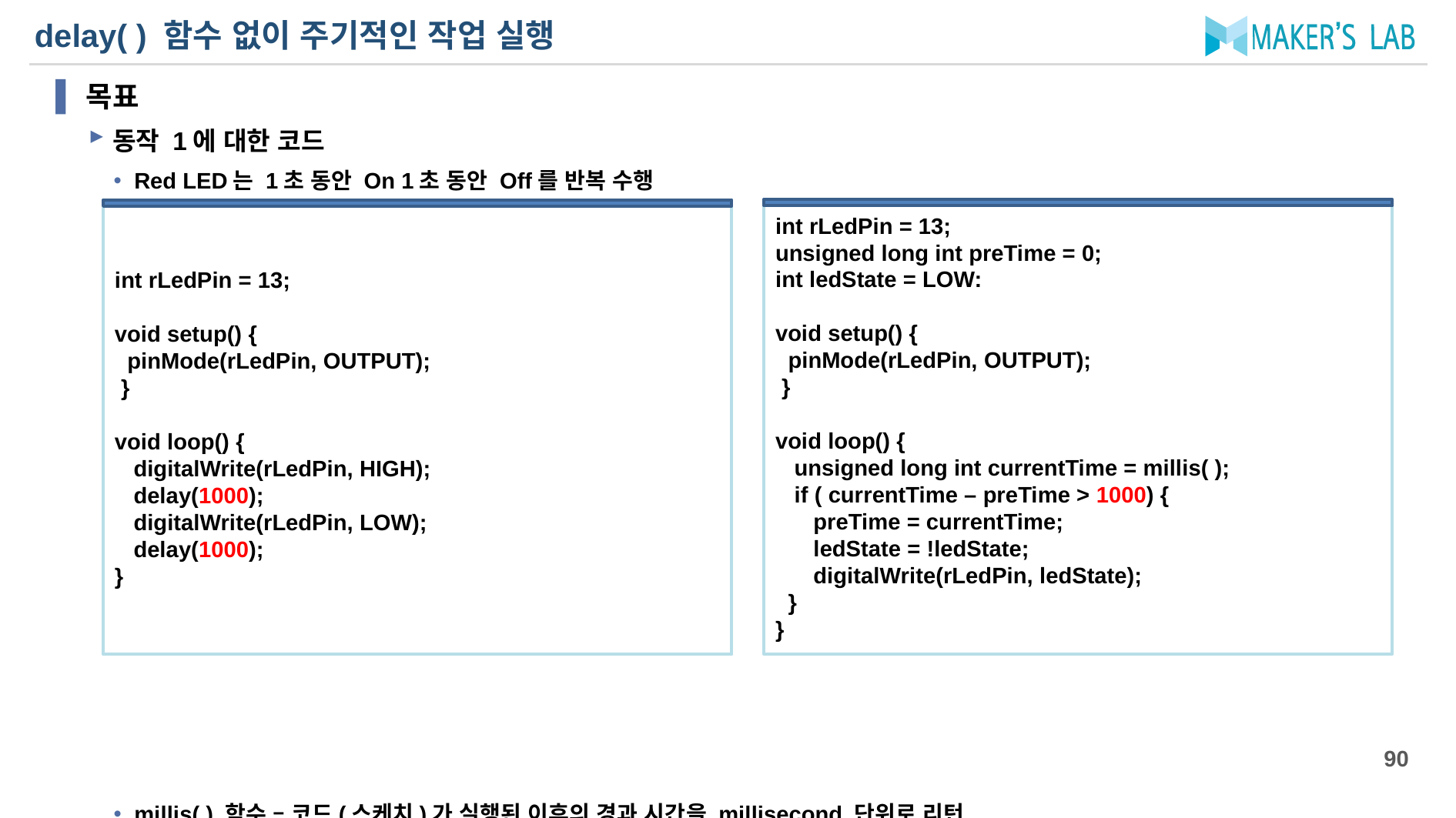

# delay( ) 함수 없이 주기적인 작업 실행
목표
동작 1에 대한 코드
Red LED는 1초 동안 On 1초 동안 Off를 반복 수행

millis( ) 함수 – 코드(스케치)가 실행된 이후의 경과 시간을 millisecond 단위로 리턴

int rLedPin = 13;
unsigned long int preTime = 0;
int ledState = LOW:

void setup() {
  pinMode(rLedPin, OUTPUT);
 }

void loop() {
   unsigned long int currentTime = millis( );
   if ( currentTime – preTime > 1000) {
      preTime = currentTime;
      ledState = !ledState;
      digitalWrite(rLedPin, ledState);
  }
}

int rLedPin = 13;

void setup() {
  pinMode(rLedPin, OUTPUT);
 }

void loop() {
   digitalWrite(rLedPin, HIGH);
   delay(1000);
   digitalWrite(rLedPin, LOW);
   delay(1000);
}
90